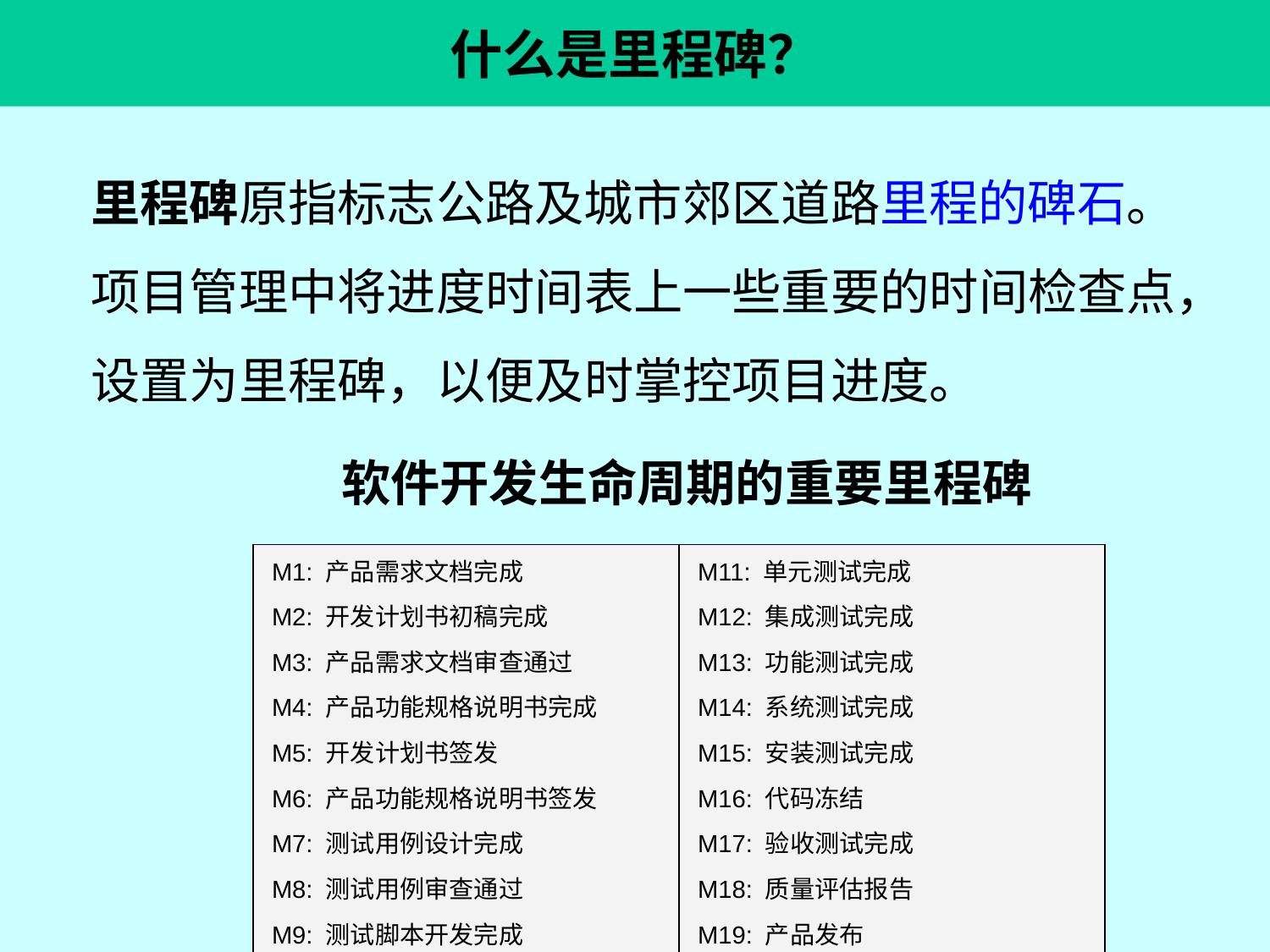

什么是里程碑？
里程碑原指标志公路及城市郊区道路里程的碑石。项目管理中将进度时间表上一些重要的时间检查点，设置为里程碑，以便及时掌控项目进度。
软件开发生命周期的重要里程碑
| M1: 产品需求文档完成 M2: 开发计划书初稿完成 M3: 产品需求文档审查通过 M4: 产品功能规格说明书完成 M5: 开发计划书签发 M6: 产品功能规格说明书签发 M7: 测试用例设计完成 M8: 测试用例审查通过 M9: 测试脚本开发完成 M10: 代码完成 | M11: 单元测试完成 M12: 集成测试完成 M13: 功能测试完成 M14: 系统测试完成 M15: 安装测试完成 M16: 代码冻结 M17: 验收测试完成 M18: 质量评估报告 M19: 产品发布 |
| --- | --- |